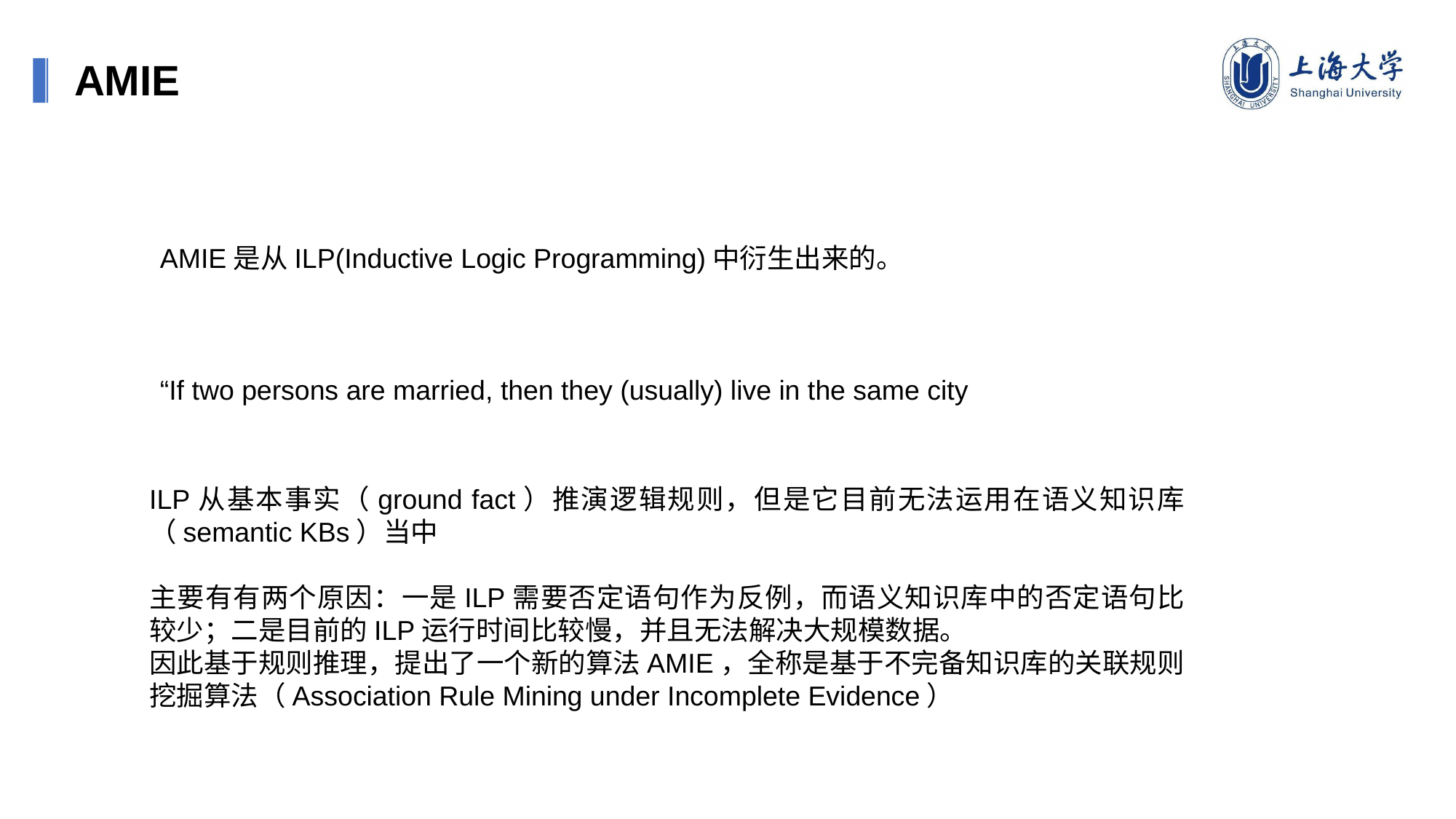

AMIE
AMIE是从ILP(Inductive Logic Programming)中衍生出来的。

“If two persons are married, then they (usually) live in the same city
ILP从基本事实（ground fact）推演逻辑规则，但是它目前无法运用在语义知识库（semantic KBs）当中

主要有有两个原因：一是ILP需要否定语句作为反例，而语义知识库中的否定语句比较少；二是目前的ILP运行时间比较慢，并且无法解决大规模数据。
因此基于规则推理，提出了一个新的算法AMIE，全称是基于不完备知识库的关联规则挖掘算法（Association Rule Mining under Incomplete Evidence）